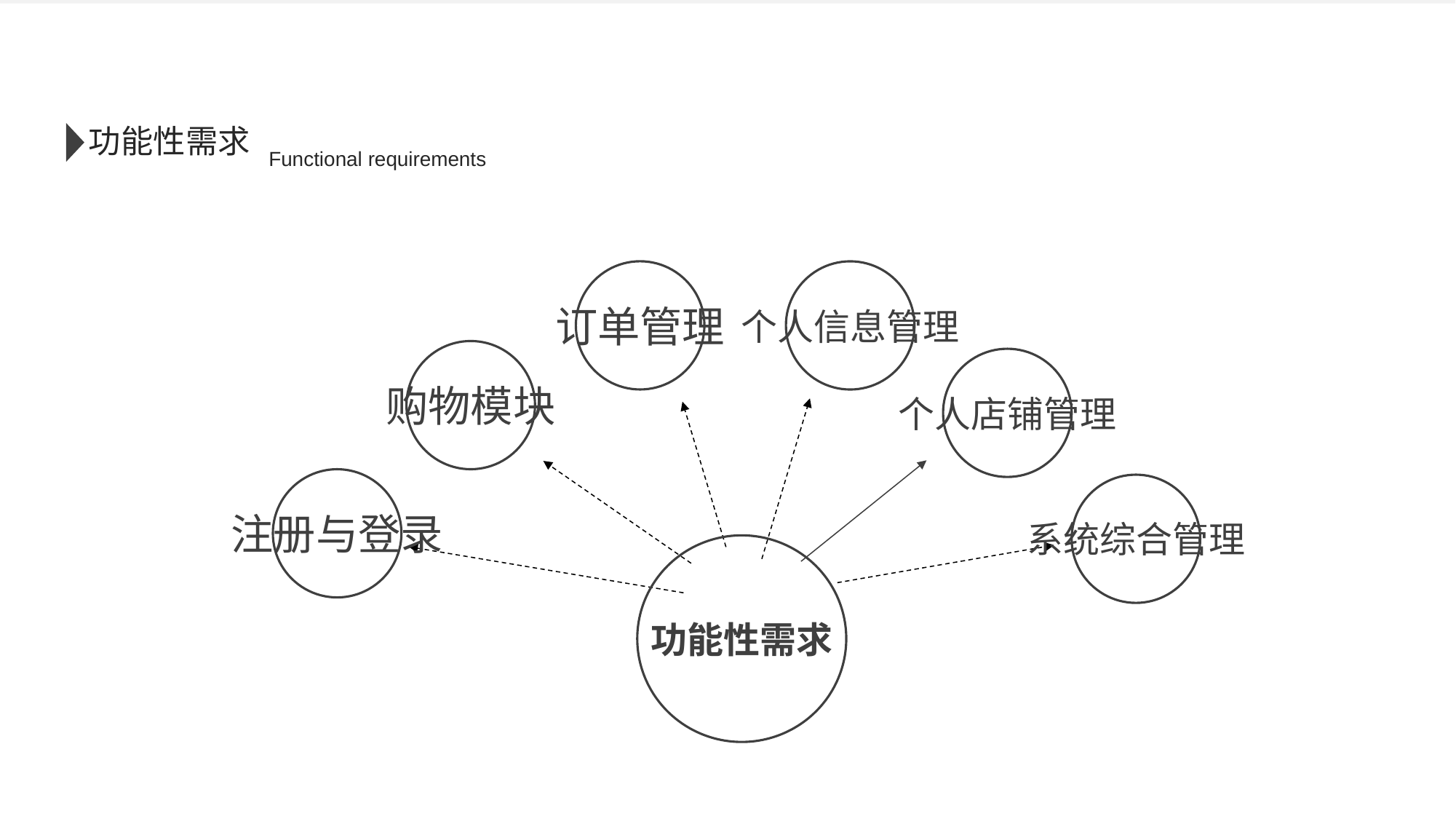

功能性需求

  Functional requirements
订单管理
个人信息管理
购物模块
个人店铺管理

注册与登录
系统综合管理
功能性需求